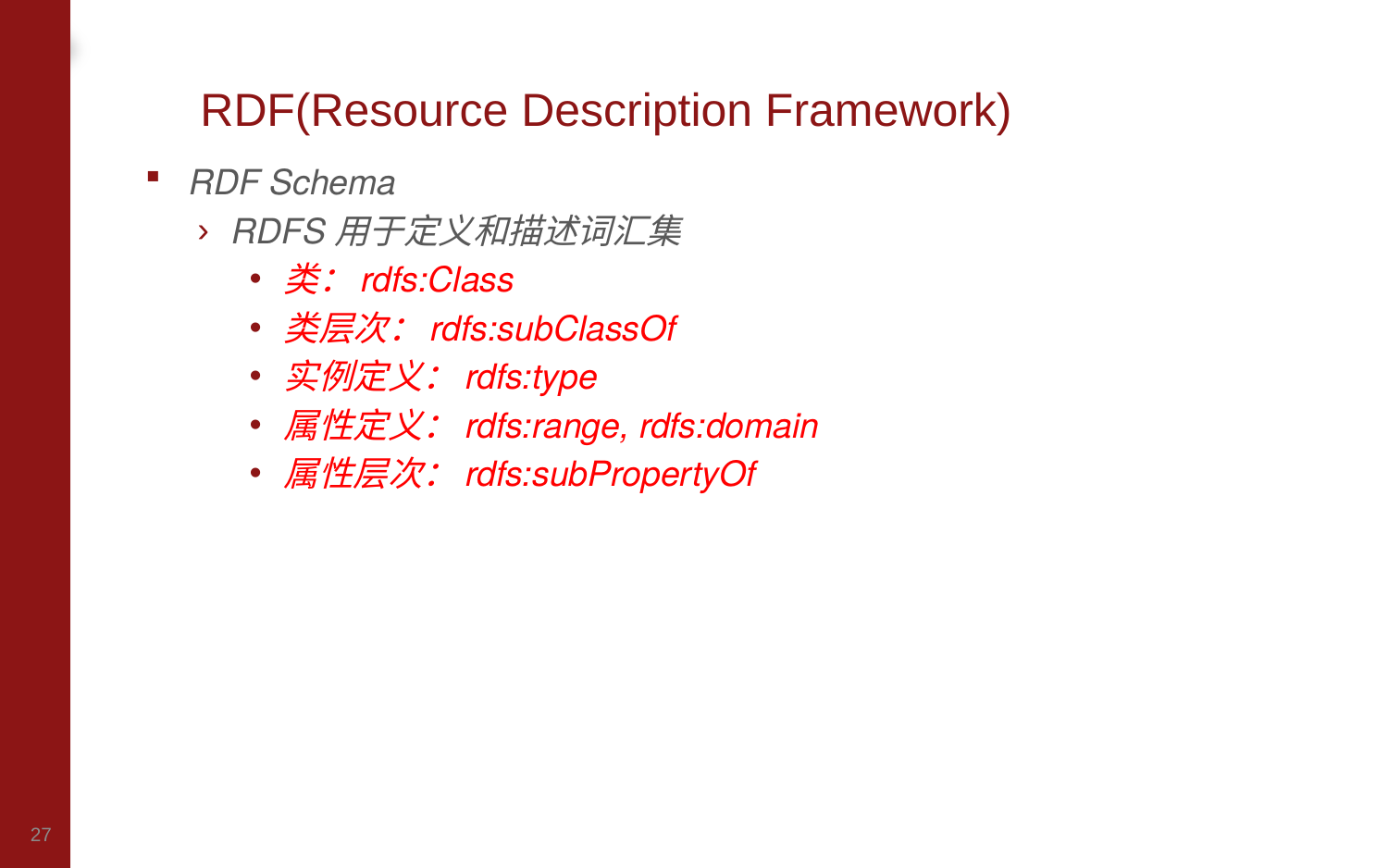

# RDF(Resource Description Framework)
RDF Schema
RDFS用于定义和描述词汇集
类：rdfs:Class
类层次：rdfs:subClassOf
实例定义：rdfs:type
属性定义：rdfs:range, rdfs:domain
属性层次：rdfs:subPropertyOf

27